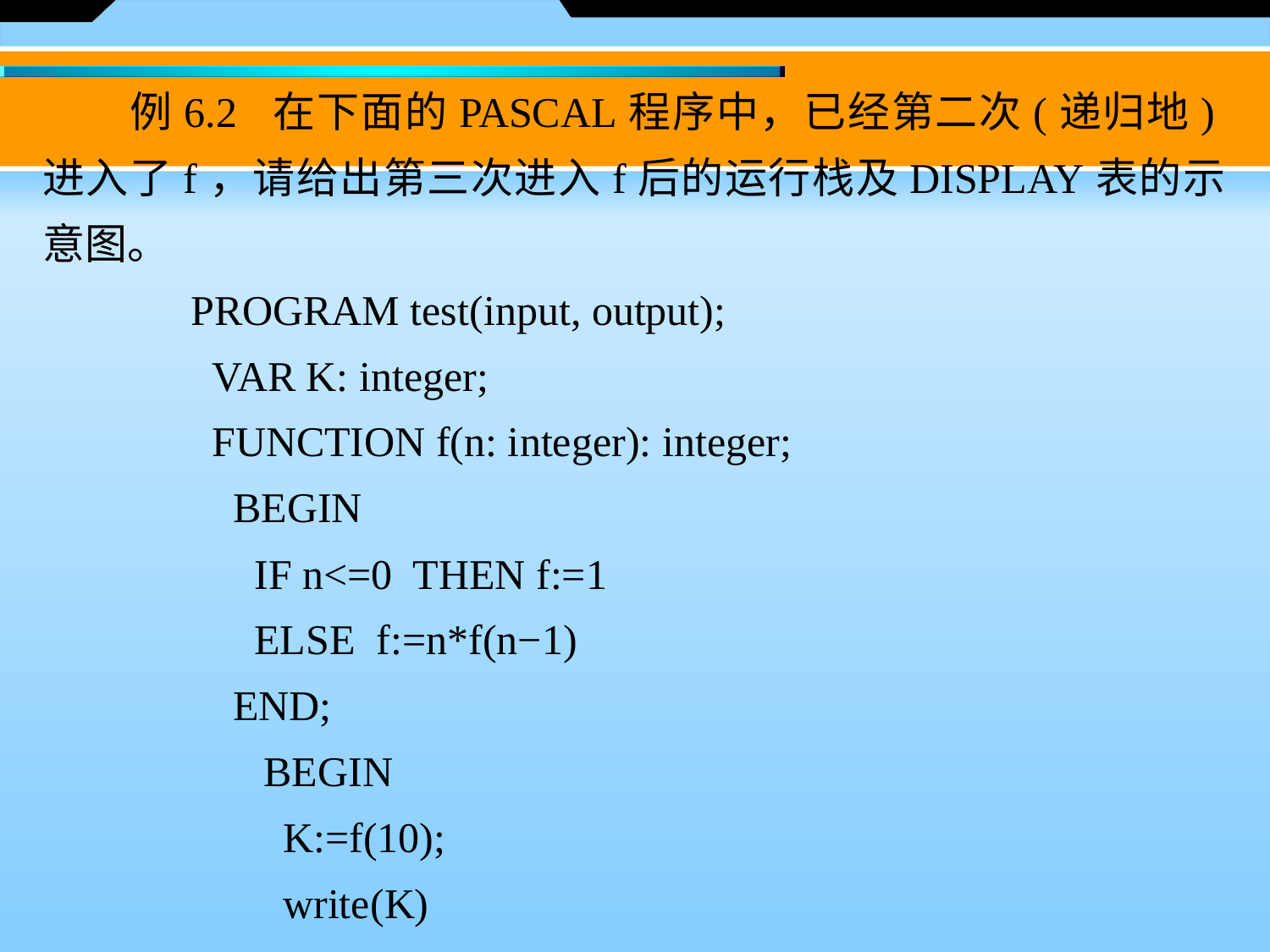

例6.2  在下面的PASCAL程序中，已经第二次(递归地)进入了f，请给出第三次进入f后的运行栈及DISPLAY表的示意图。
        PROGRAM test(input, output);
          VAR K: integer;
          FUNCTION f(n: integer): integer;
            BEGIN
              IF n<=0  THEN f:=1
              ELSE  f:=n*f(n−1)
            END;
          　BEGIN
            　K:=f(10);
            　write(K)
          　END.